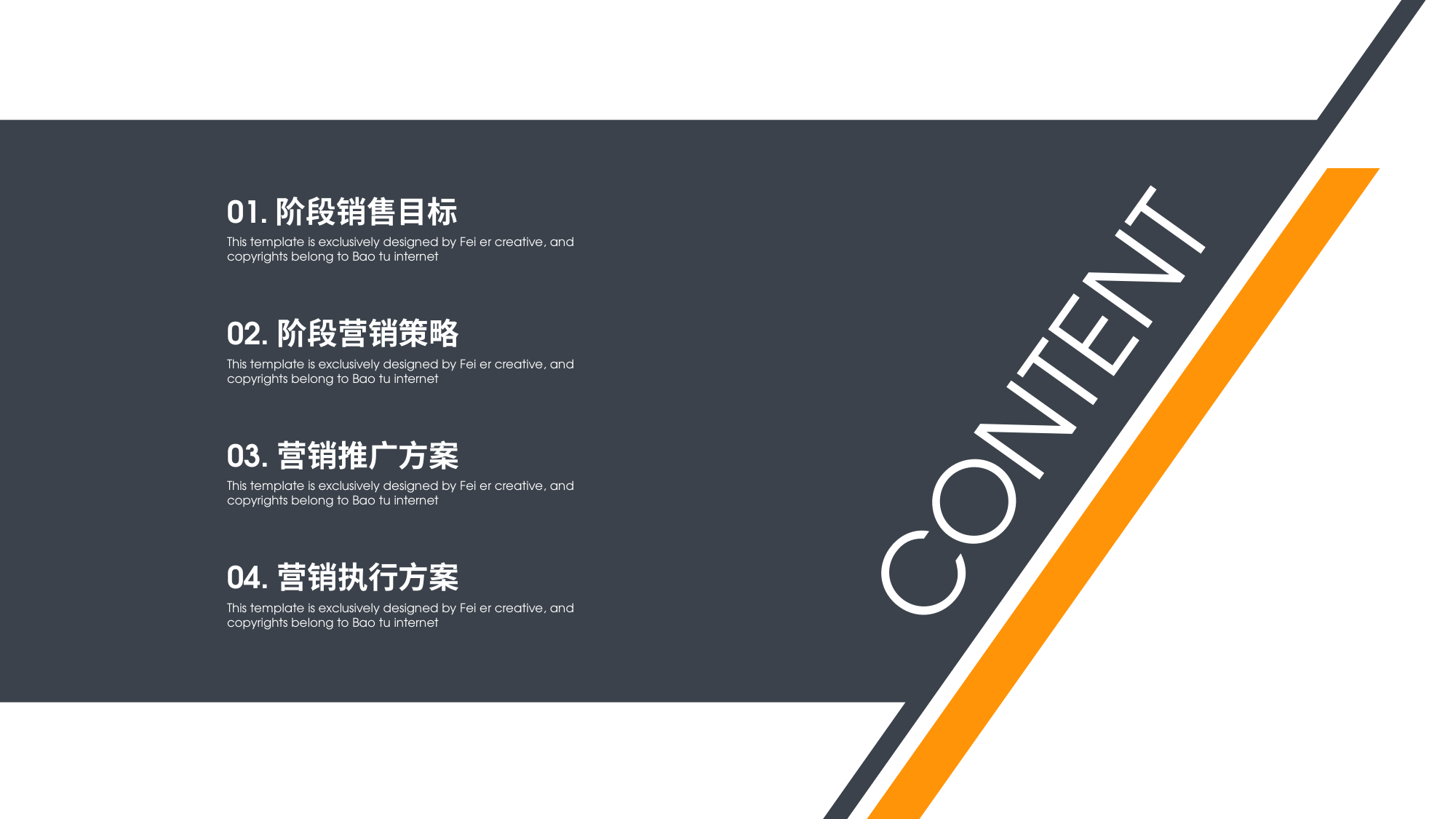

01.阶段销售目标
This template is exclusively designed by Fei er creative, and copyrights belong to Bao tu internet
02.阶段营销策略
This template is exclusively designed by Fei er creative, and copyrights belong to Bao tu internet
CONTENT
03.营销推广方案
This template is exclusively designed by Fei er creative, and copyrights belong to Bao tu internet
04.营销执行方案
This template is exclusively designed by Fei er creative, and copyrights belong to Bao tu internet